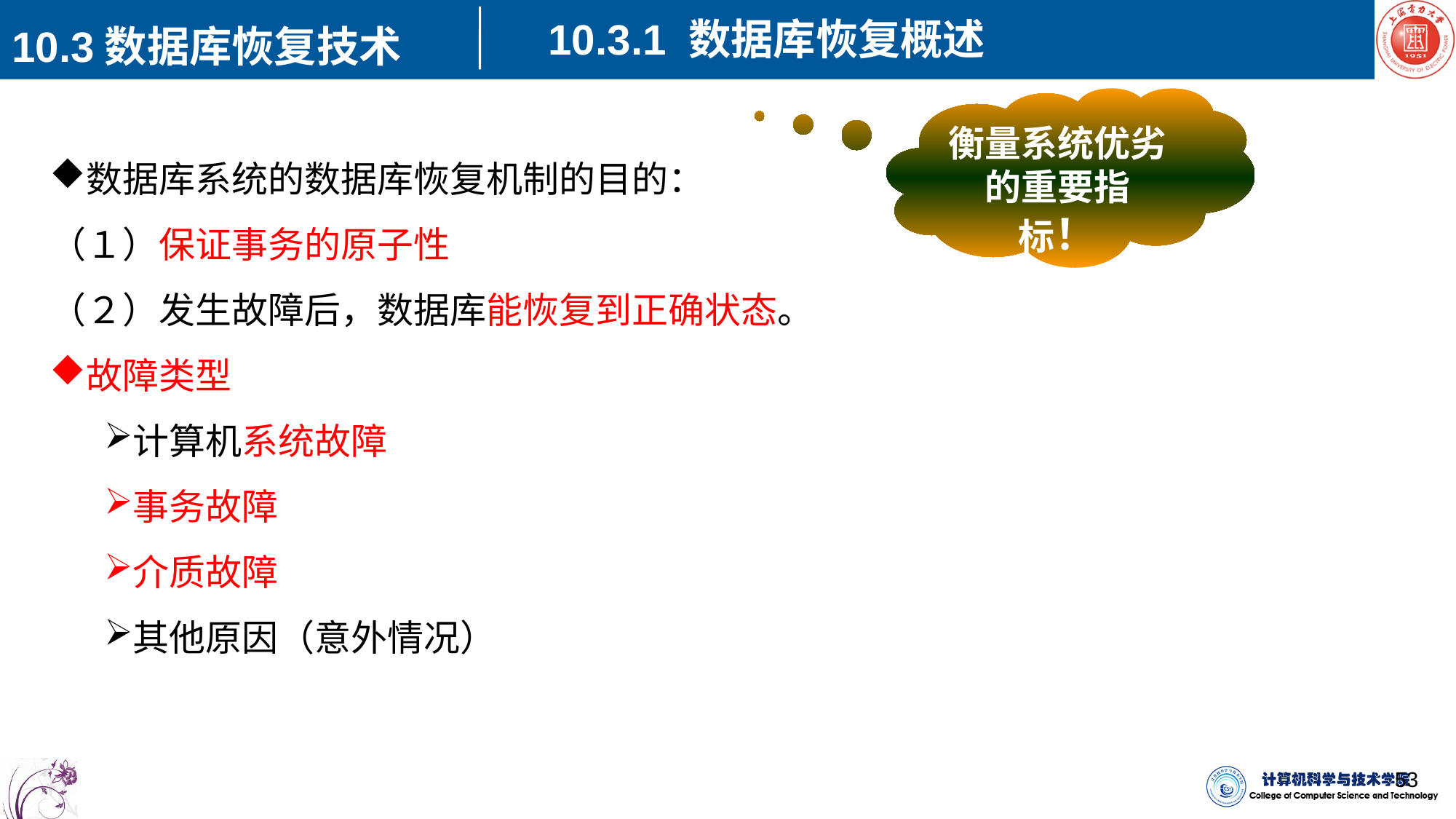

10.3.1 数据库恢复概述
10.3数据库恢复技术
衡量系统优劣的重要指标！
数据库系统的数据库恢复机制的目的：
（１）保证事务的原子性
（２）发生故障后，数据库能恢复到正确状态。
故障类型
计算机系统故障
事务故障
介质故障
其他原因（意外情况）

53